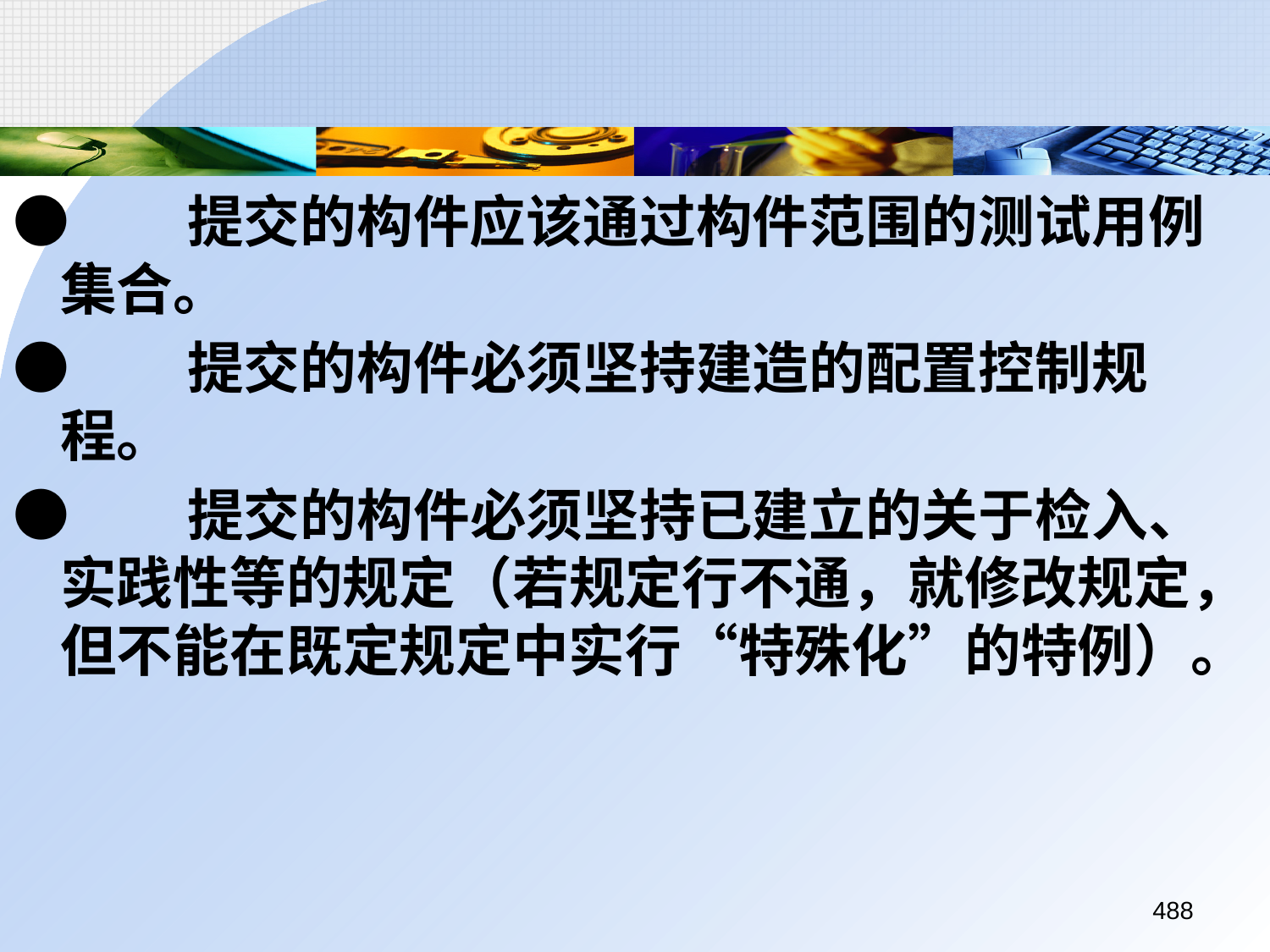

●	提交的构件应该通过构件范围的测试用例集合。
●	提交的构件必须坚持建造的配置控制规程。
●	提交的构件必须坚持已建立的关于检入、实践性等的规定（若规定行不通，就修改规定，但不能在既定规定中实行“特殊化”的特例）。

488